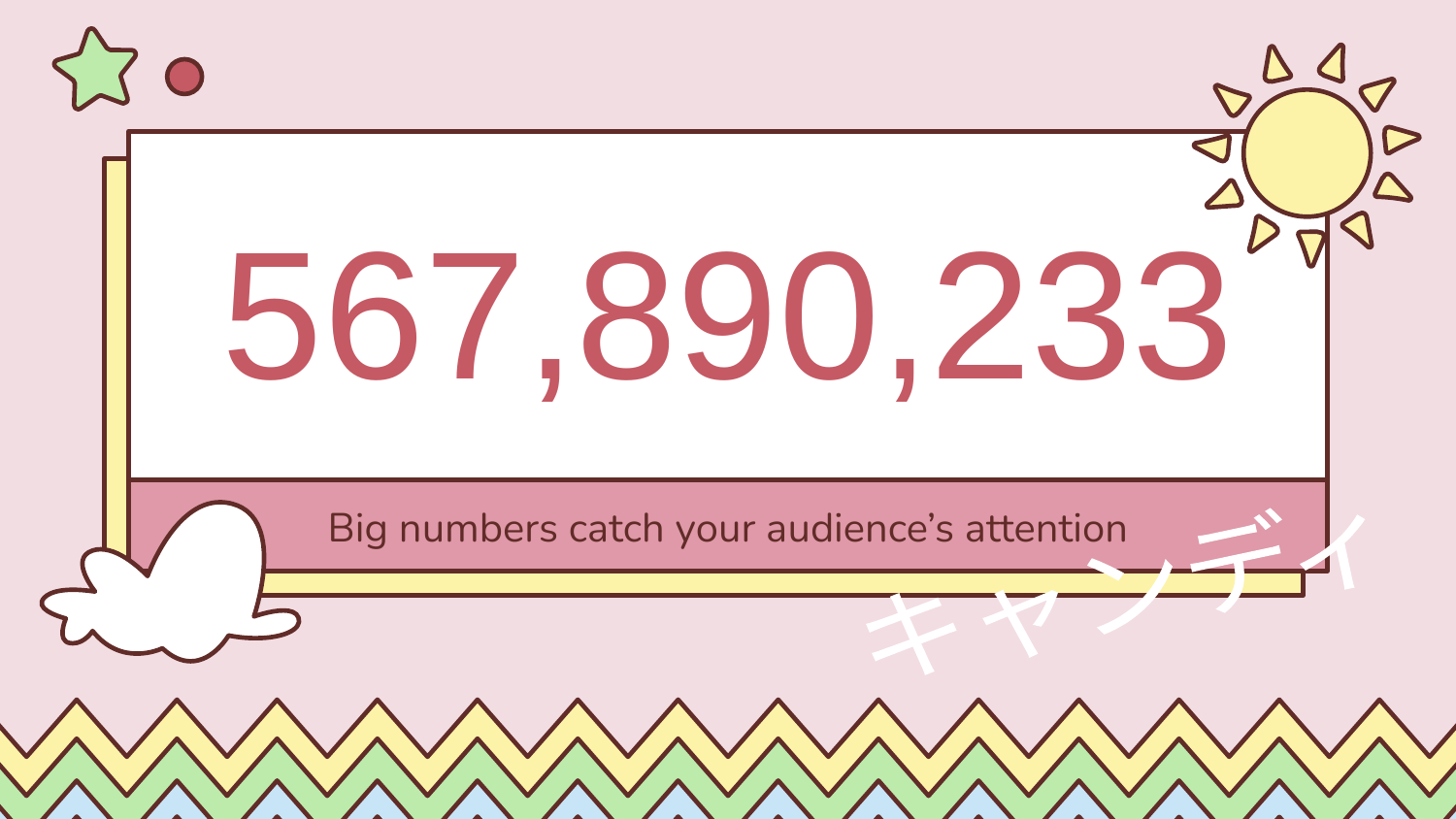

# 567,890,233
Big numbers catch your audience’s attention

キャンディ